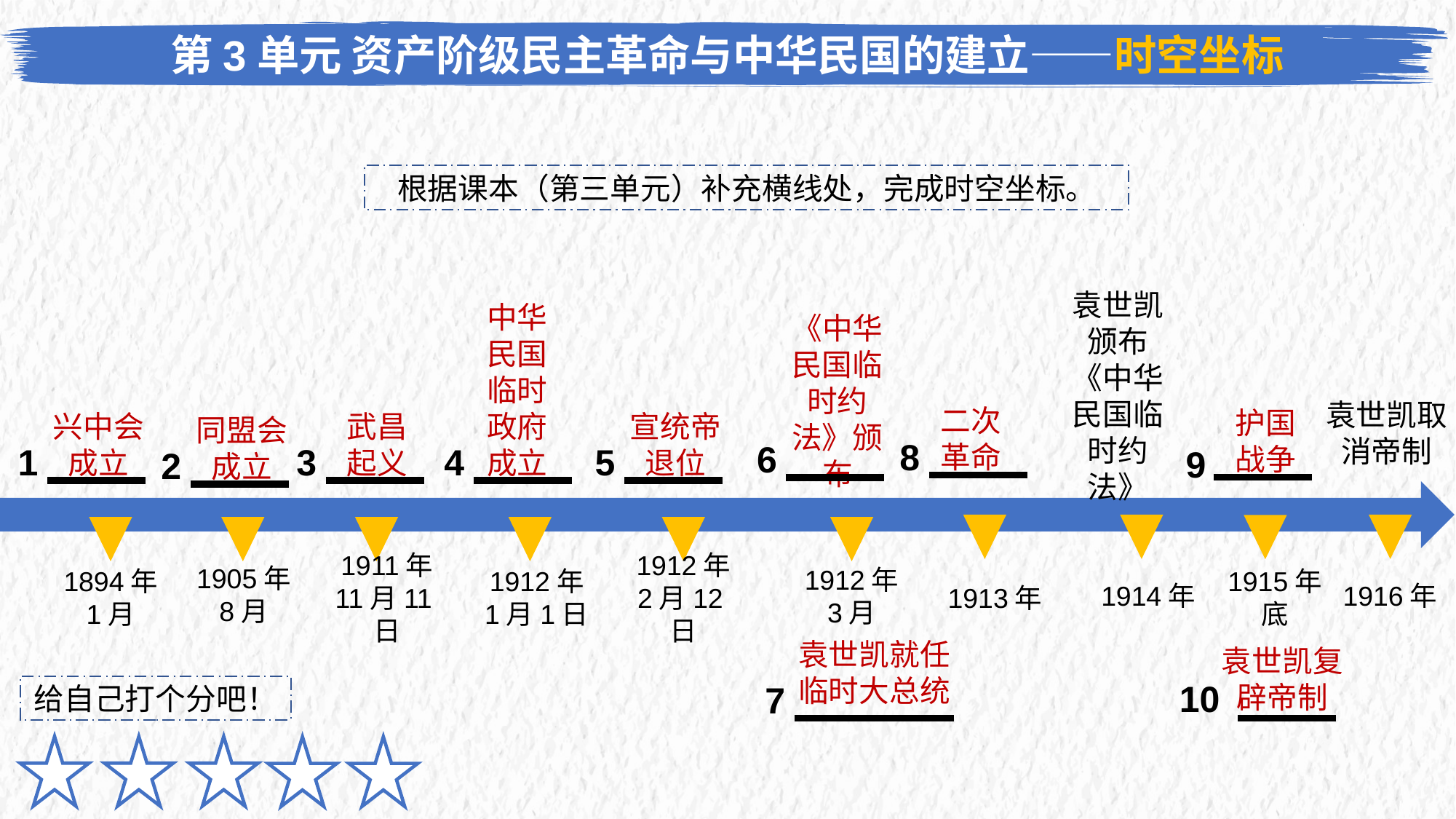

第3单元 资产阶级民主革命与中华民国的建立——时空坐标
根据课本（第三单元）补充横线处，完成时空坐标。
袁世凯颁布《中华民国临时约法》
中华民国临时政府成立
《中华民国临时约法》颁布
袁世凯取消帝制
二次革命
护国战争
兴中会成立
武昌
起义
宣统帝退位
同盟会成立
8
6
1
3
4
5
9
2

1905年
8月
1912年
3月
1914年
1916年
1894年
1月
1911年
11月11日
1912年
1月1日
1912年
2月12日
1913年
1915年底
袁世凯就任临时大总统
袁世凯复辟帝制
10
7
给自己打个分吧！